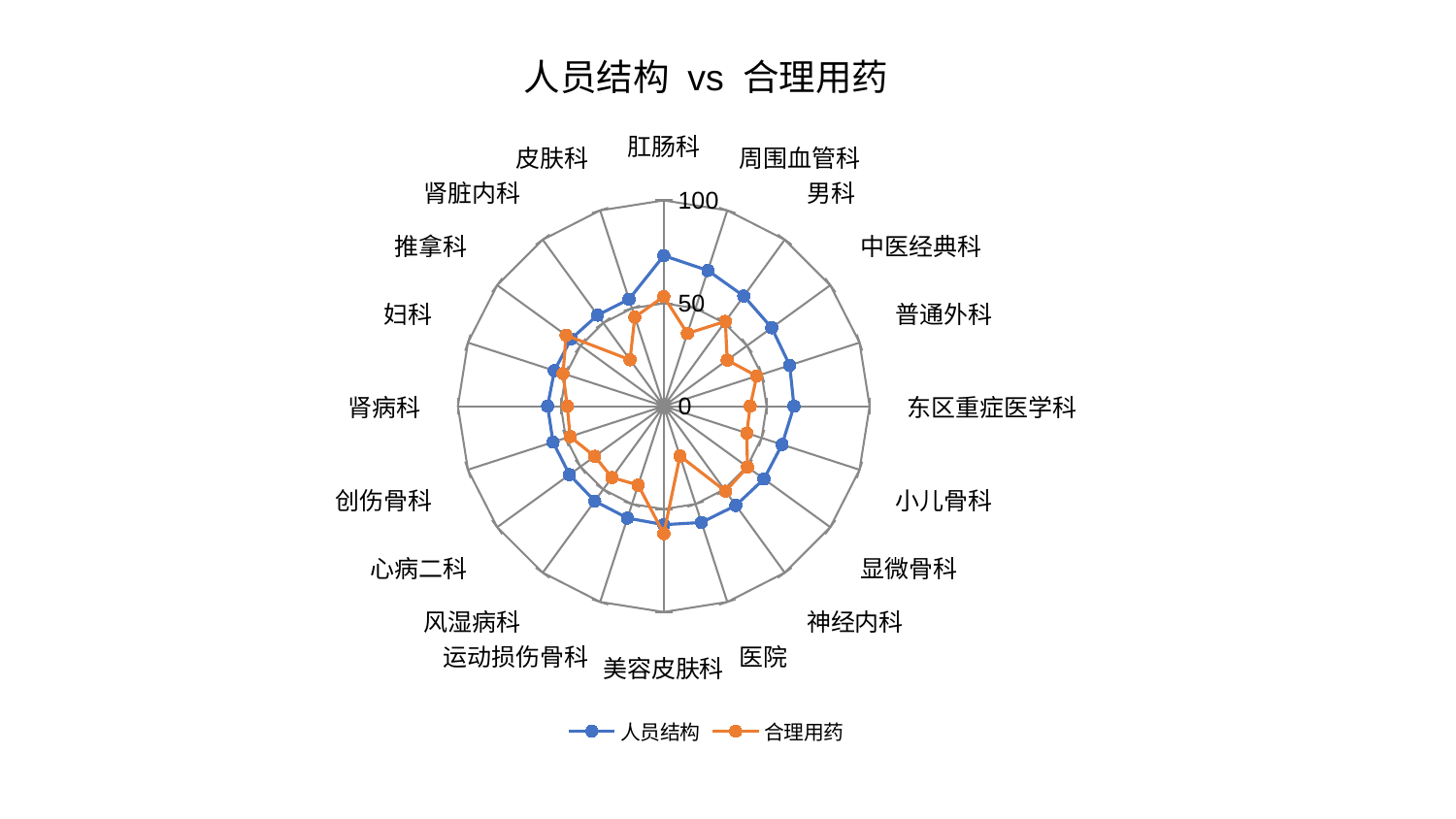

### Chart: 人员结构 vs 合理用药

| Category | 人员结构 | 合理用药 |
|---|---|---|
| 肛肠科 | 73.16209488646255 | 53.2616540349287 |
| 周围血管科 | 69.34223313656102 | 37.153826057008125 |
| 男科 | 66.13944681288646 | 50.9256259309316 |
| 中医经典科 | 64.83374586934163 | 38.1041936487541 |
| 普通外科 | 64.3296137543599 | 47.52953493261501 |
| 东区重症医学科 | 63.2538252690333 | 41.99601890652639 |
| 小儿骨科 | 60.43719806058585 | 42.40460560558918 |
| 显微骨科 | 60.15898087032054 | 50.2819996945648 |
| 神经内科 | 59.6015833141151 | 51.07988202427809 |
| 医院 | 59.40036921923445 | 25.457202551782004 |
| 美容皮肤科 | 57.5849769812338 | 61.94663882267797 |
| 运动损伤骨科 | 57.1562961830663 | 40.2994214477288 |
| 风湿病科 | 57.01987595311706 | 42.828179843202896 |
| 心病二科 | 56.6186659529264 | 41.453115127802825 |
| 创伤骨科 | 56.55054191926888 | 47.851870898101055 |
| 肾病科 | 56.41220708142126 | 46.86038348306963 |
| 妇科 | 55.85368341635766 | 51.44577843245315 |
| 推拿科 | 55.64221727924649 | 58.63155243061595 |
| 肾脏内科 | 54.68824370469409 | 27.864447764443305 |
| 皮肤科 | 54.64561992741438 | 45.513964046287086 |
48